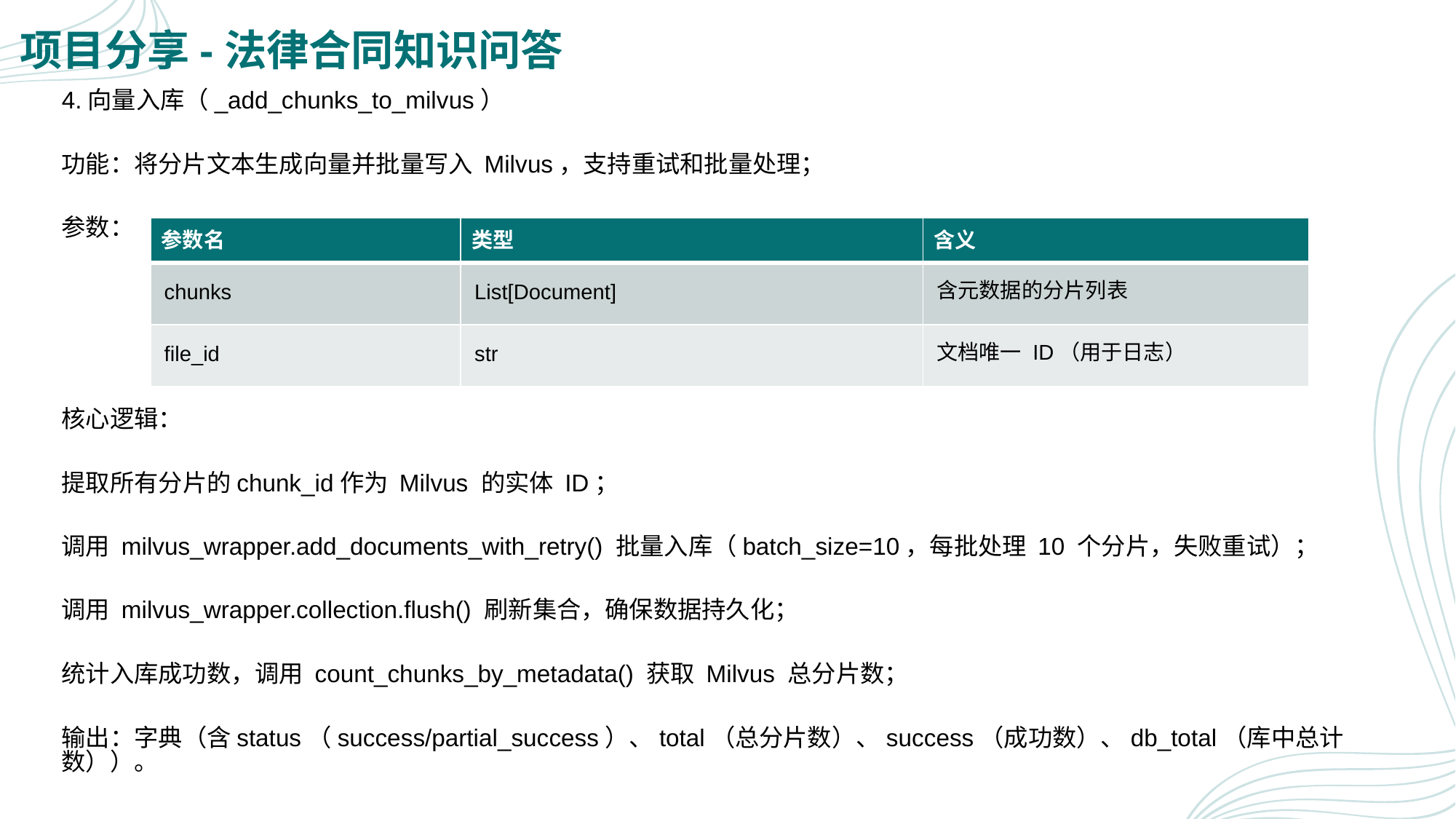

# 项目分享-法律合同知识问答
4.向量入库（_add_chunks_to_milvus）
功能：将分片文本生成向量并批量写入 Milvus，支持重试和批量处理；
参数：

核心逻辑：
提取所有分片的chunk_id作为 Milvus 的实体 ID；
调用 milvus_wrapper.add_documents_with_retry() 批量入库（batch_size=10，每批处理 10 个分片，失败重试）；
调用 milvus_wrapper.collection.flush() 刷新集合，确保数据持久化；
统计入库成功数，调用 count_chunks_by_metadata() 获取 Milvus 总分片数；
输出：字典（含status（success/partial_success）、total（总分片数）、success（成功数）、db_total（库中总计数））。
| 参数名 | 类型 | 含义 |
| --- | --- | --- |
| chunks | List[Document] | 含元数据的分片列表 |
| file\_id | str | 文档唯一 ID（用于日志） |